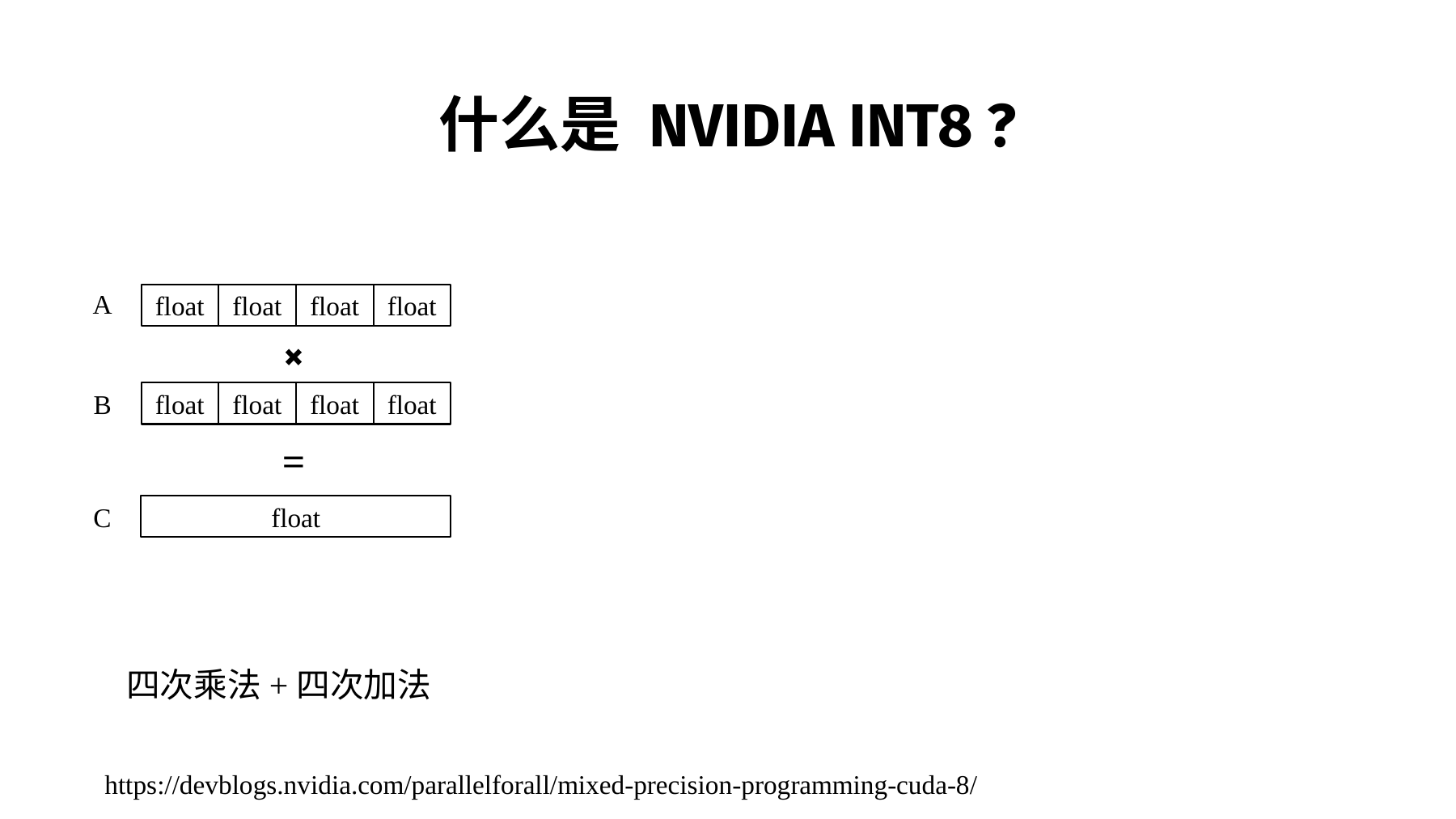

# 什么是 NVIDIA INT8 ?
A
float
float
float
float
×
B
float
float
float
float
=
float
C
四次乘法+四次加法
https://devblogs.nvidia.com/parallelforall/mixed-precision-programming-cuda-8/